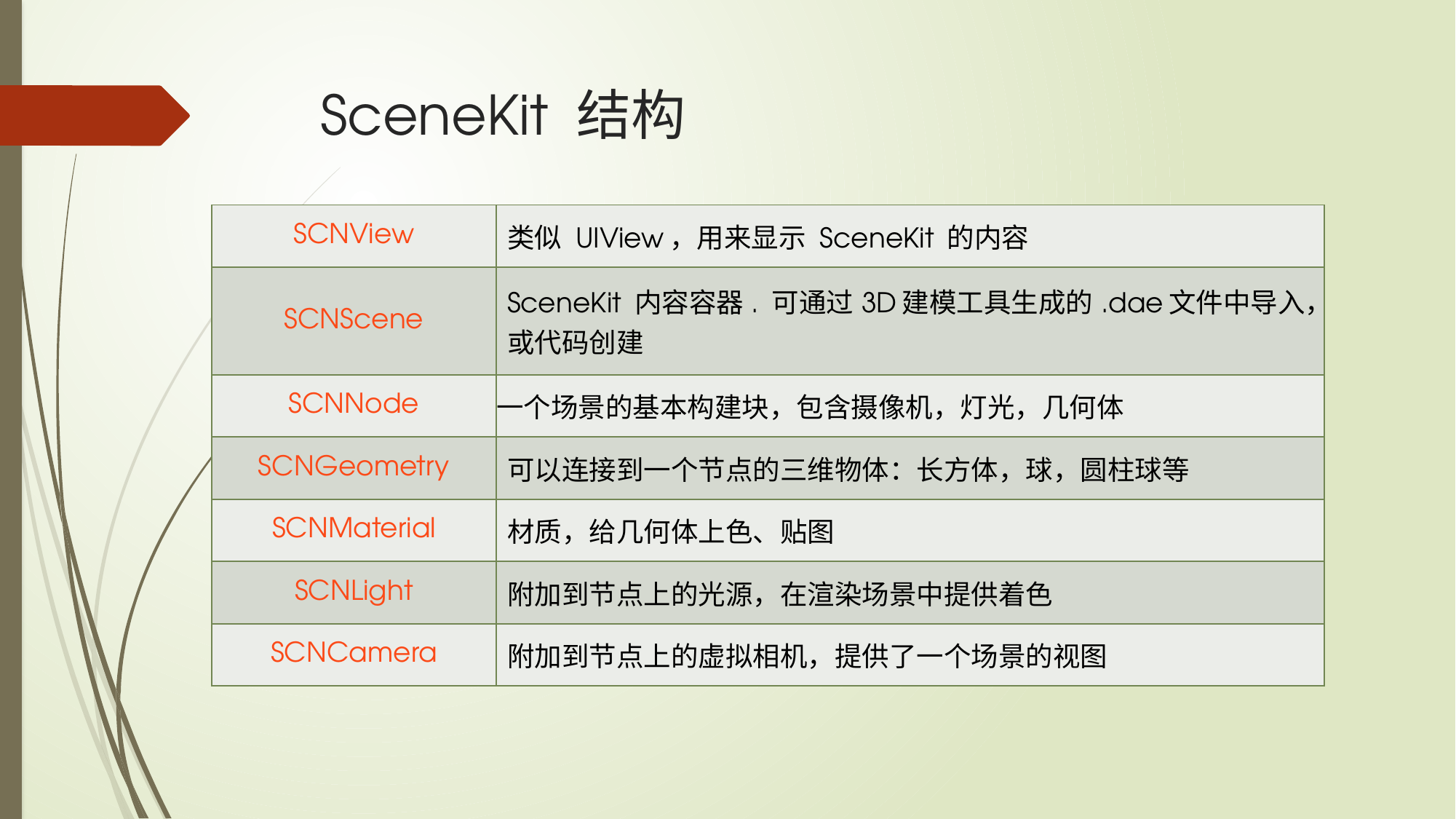

# SceneKit 结构
| SCNView | 类似 UIView，用来显示 SceneKit 的内容 |
| --- | --- |
| SCNScene | SceneKit 内容容器. 可通过3D建模工具生成的.dae文件中导入，或代码创建 |
| SCNNode | 一个场景的基本构建块，包含摄像机，灯光，几何体 |
| SCNGeometry | 可以连接到一个节点的三维物体：长方体，球，圆柱球等 |
| SCNMaterial | 材质，给几何体上色、贴图 |
| SCNLight | 附加到节点上的光源，在渲染场景中提供着色 |
| SCNCamera | 附加到节点上的虚拟相机，提供了一个场景的视图 |